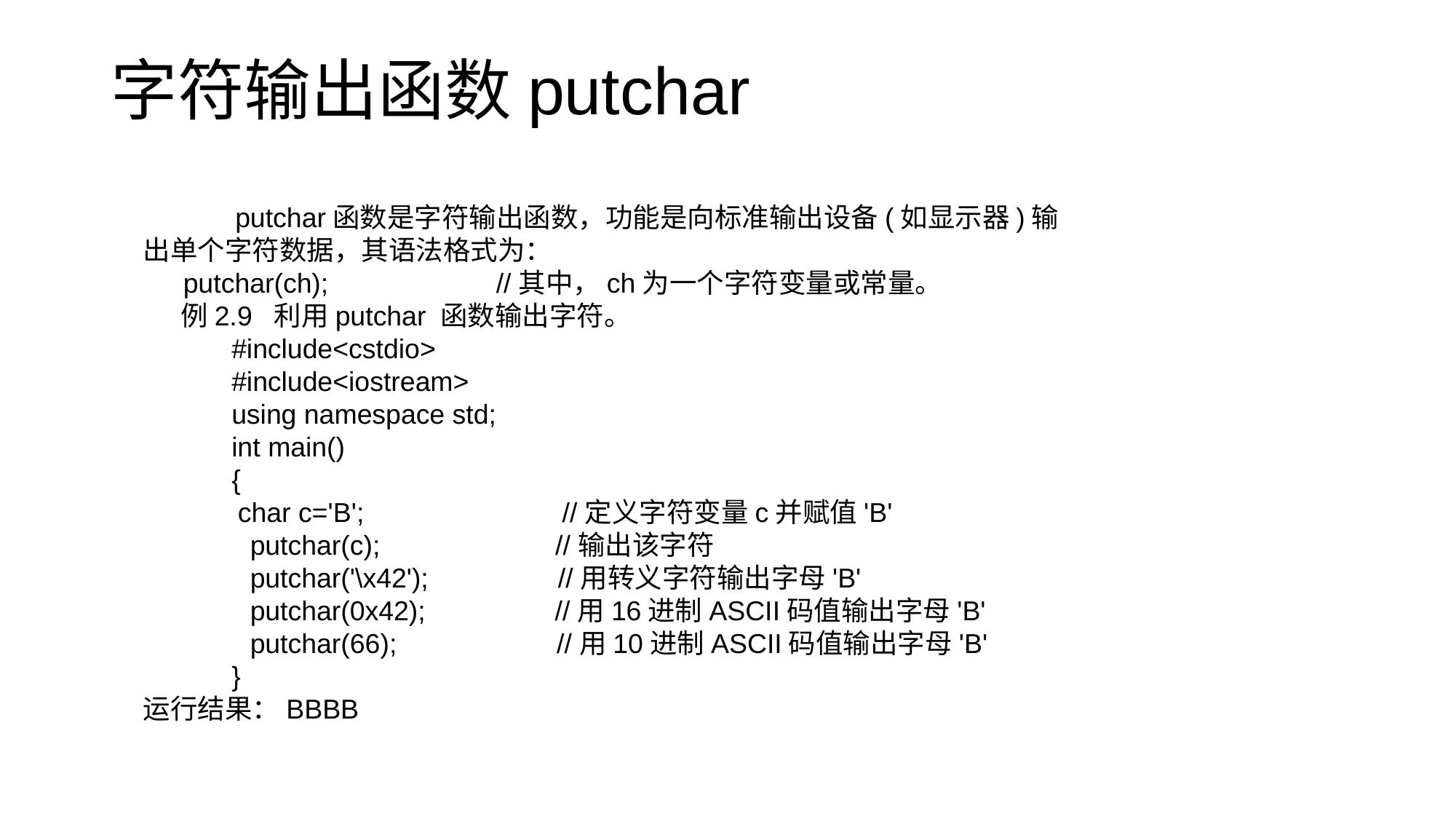

# 字符输出函数putchar
　　     putchar函数是字符输出函数，功能是向标准输出设备(如显示器)输出单个字符数据，其语法格式为：
　 putchar(ch);                      //其中，ch为一个字符变量或常量。
     例2.9  利用putchar 函数输出字符。
　　　#include<cstdio>
　　　#include<iostream>
　　　using namespace std;
　　　int main()
　　　{
　　　 char c='B';                          //定义字符变量c并赋值'B'
　　　   putchar(c);                       //输出该字符
　　　   putchar('\x42');                 //用转义字符输出字母'B'
　　　   putchar(0x42);                 //用16进制ASCII码值输出字母'B'
　　　   putchar(66);                     //用10进制ASCII码值输出字母'B'
　　　}
运行结果：BBBB